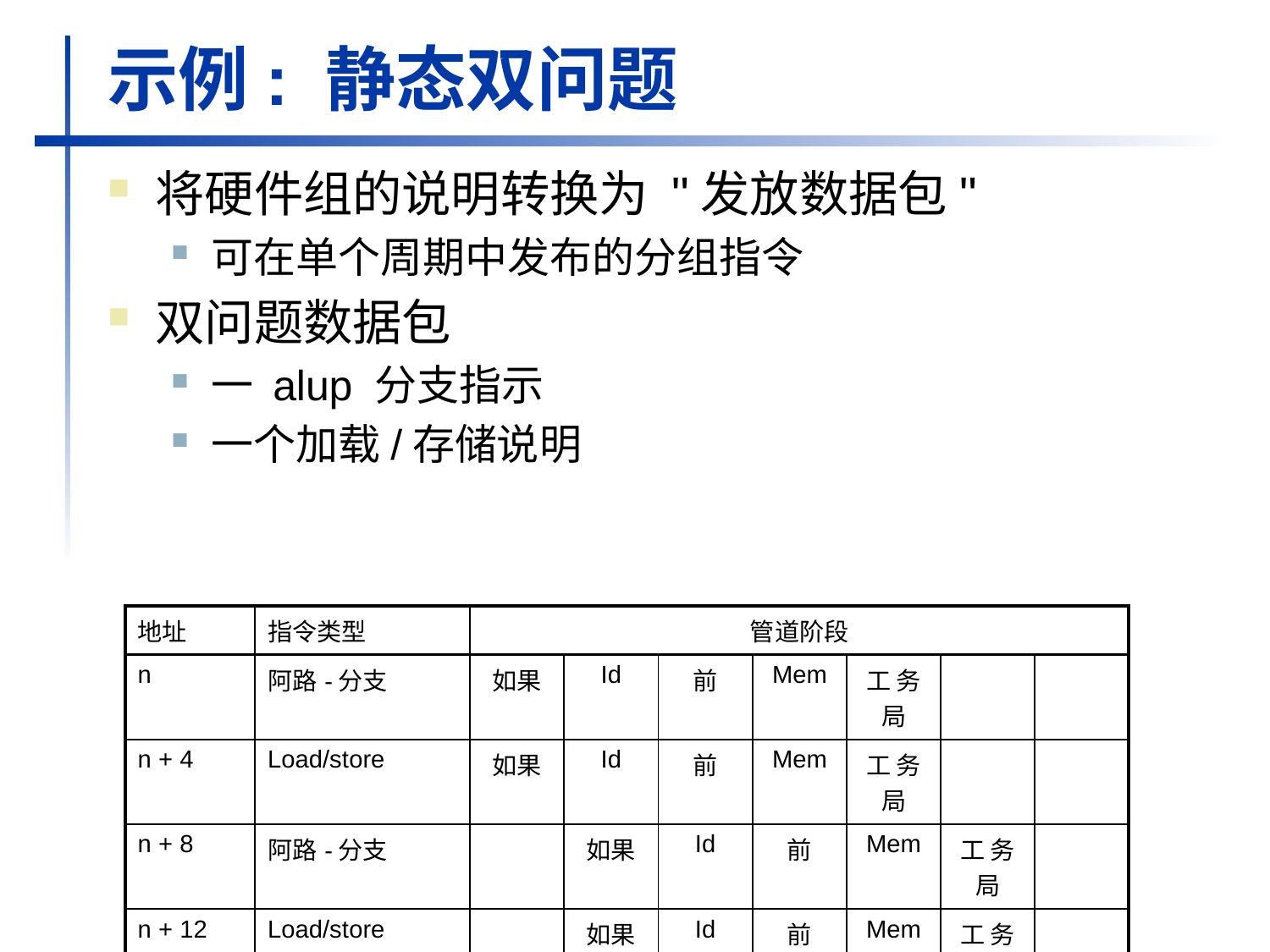

# 示例: 静态双问题
将硬件组的说明转换为 "发放数据包"
可在单个周期中发布的分组指令
双问题数据包
一 alup 分支指示
一个加载/存储说明
| 地址 | 指令类型 | 管道阶段 |  |  |  |  |  |  |
| --- | --- | --- | --- | --- | --- | --- | --- | --- |
| n | 阿路-分支 | 如果 | Id | 前 | Mem | 工 务 局 |  |  |
| n + 4 | Load/store | 如果 | Id | 前 | Mem | 工 务 局 |  |  |
| n + 8 | 阿路-分支 |  | 如果 | Id | 前 | Mem | 工 务 局 |  |
| n + 12 | Load/store |  | 如果 | Id | 前 | Mem | 工 务 局 |  |
| n + 16 | 阿路-分支 |  |  | 如果 | Id | 前 | Mem | 工 务 局 |
| n + 20 | Load/store |  |  | 如果 | Id | 前 | Mem | 工 务 局 |